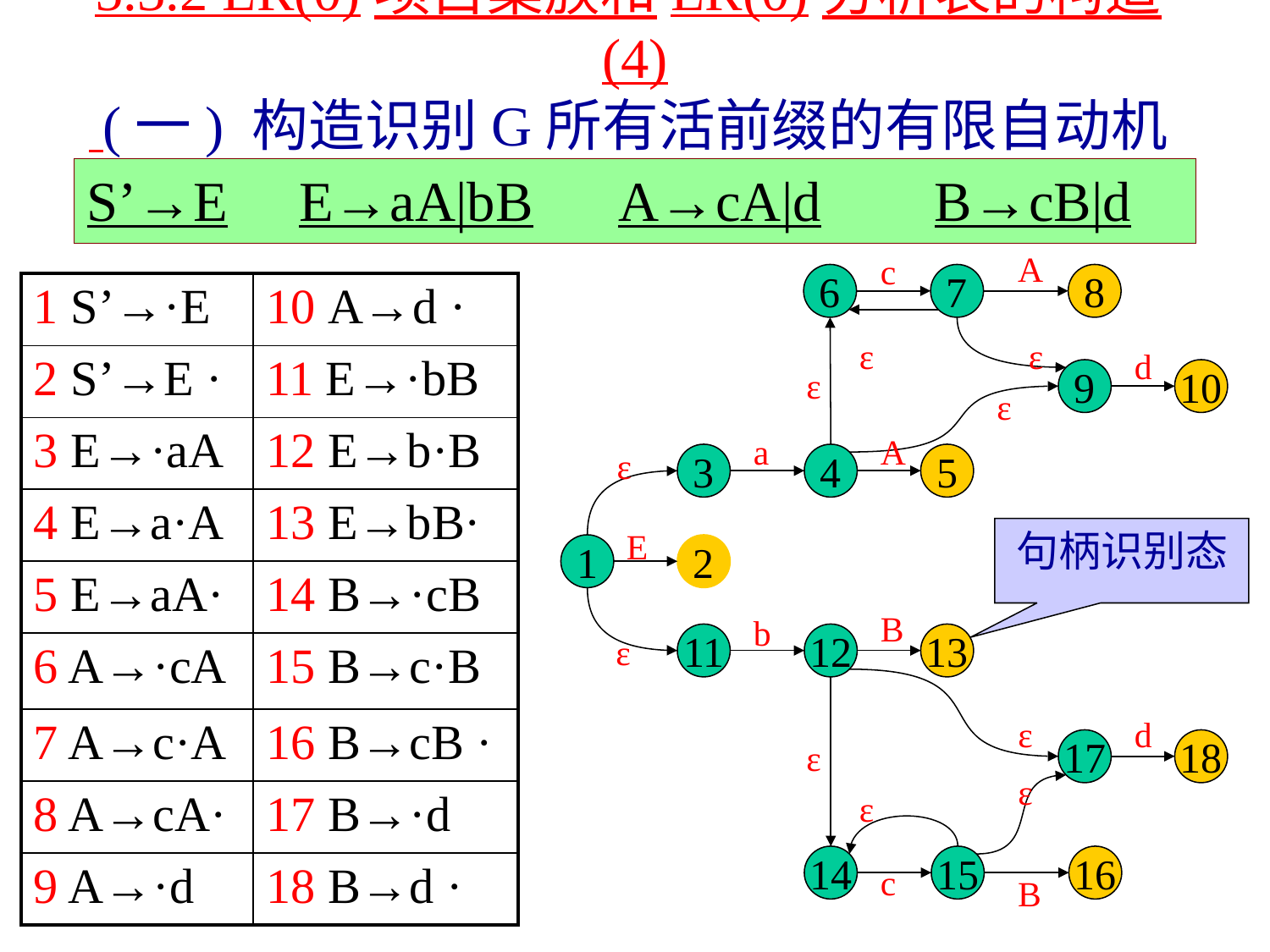

# 5.3.2 LR(0)项目集族和LR(0)分析表的构造(4) (一) 构造识别G所有活前缀的有限自动机(3)
S’→E     E→aA|bB      A→cA|d        B→cB|d
A
c
6
7
8
| 1 S’→·E | 10 A→d · |
| --- | --- |
| 2 S’→E · | 11 E→·bB |
| 3 E→·aA | 12 E→b·B |
| 4 E→a·A | 13 E→bB· |
| 5 E→aA· | 14 B→·cB |
| 6 A→·cA | 15 B→c·B |
| 7 A→c·A | 16 B→cB · |
| 8 A→cA· | 17 B→·d |
| 9 A→·d | 18 B→d · |
ε
ε
d
ε
9
10
ε
a
A
ε
3
4
5
E
句柄识别态
1
2
B
b
ε
11
12
13
ε
d
ε
17
18
ε
ε
14
15
16
c
B